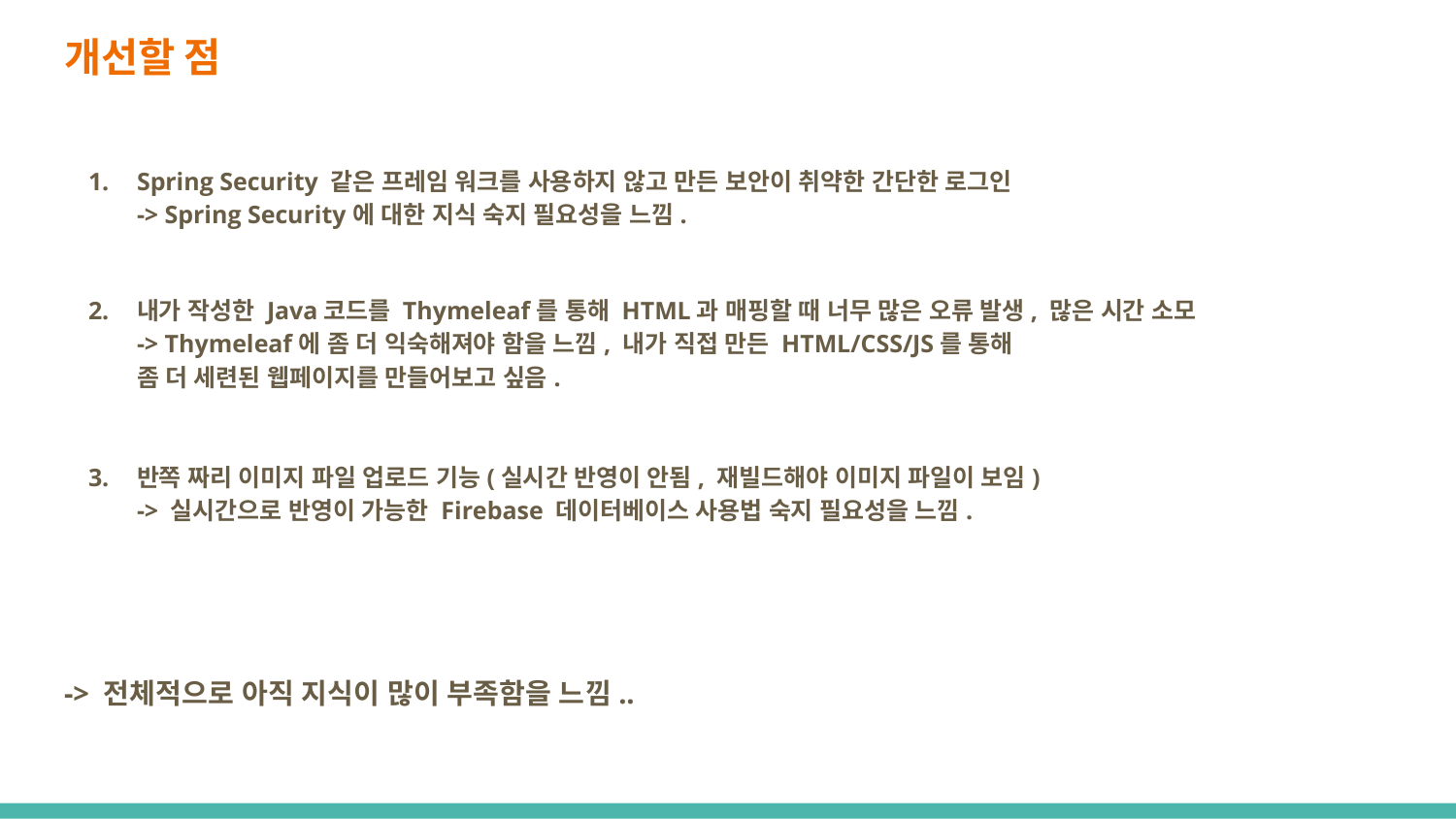

# 개선할 점

Spring Security 같은 프레임 워크를 사용하지 않고 만든 보안이 취약한 간단한 로그인
-> Spring Security에 대한 지식 숙지 필요성을 느낌.
내가 작성한 Java코드를 Thymeleaf를 통해 HTML과 매핑할 때 너무 많은 오류 발생, 많은 시간 소모
-> Thymeleaf에 좀 더 익숙해져야 함을 느낌, 내가 직접 만든 HTML/CSS/JS를 통해
좀 더 세련된 웹페이지를 만들어보고 싶음.
반쪽 짜리 이미지 파일 업로드 기능(실시간 반영이 안됨, 재빌드해야 이미지 파일이 보임)
-> 실시간으로 반영이 가능한 Firebase 데이터베이스 사용법 숙지 필요성을 느낌.

-> 전체적으로 아직 지식이 많이 부족함을 느낌..